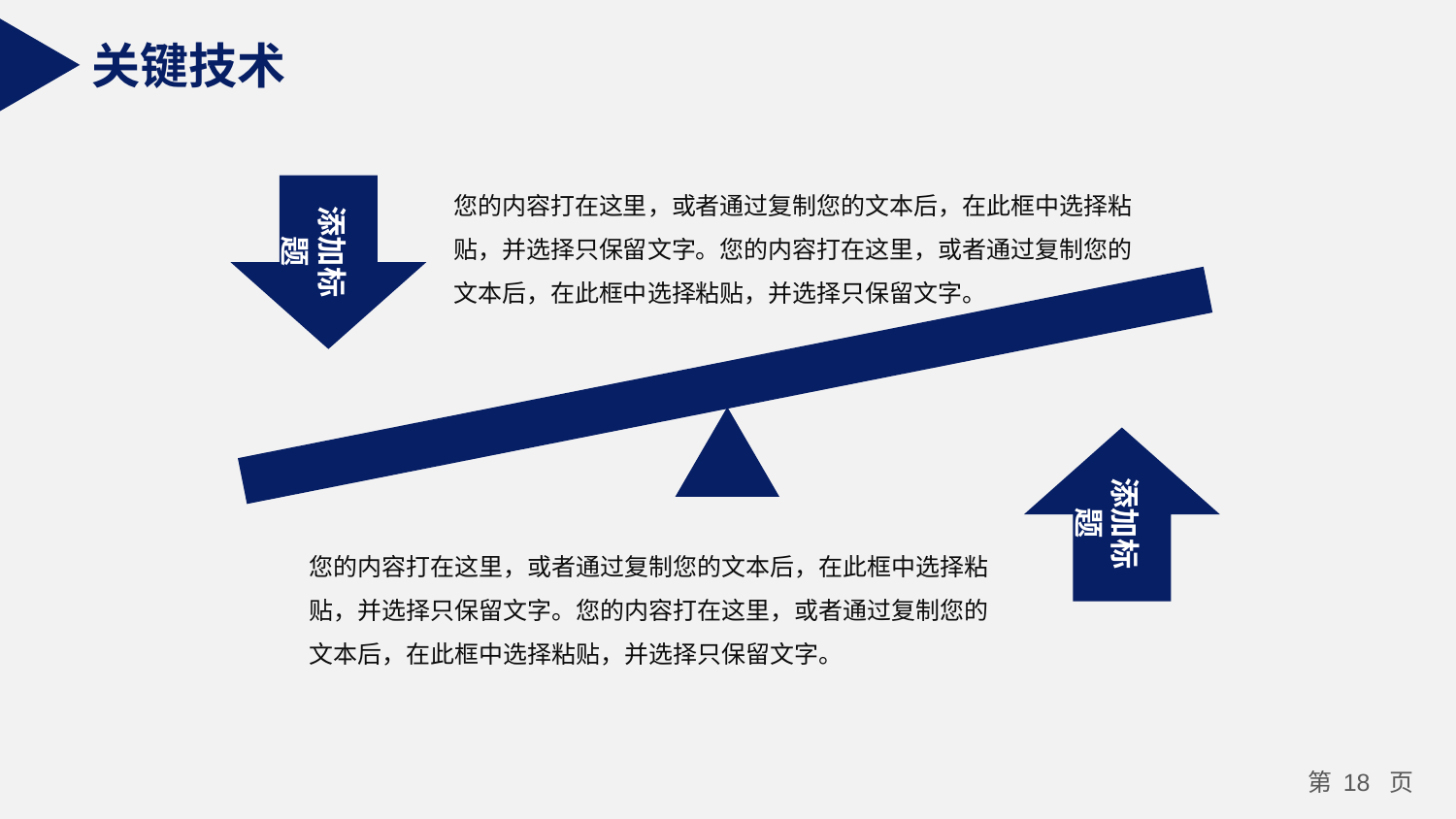

关键技术
您的内容打在这里，或者通过复制您的文本后，在此框中选择粘贴，并选择只保留文字。您的内容打在这里，或者通过复制您的文本后，在此框中选择粘贴，并选择只保留文字。

添加标题

添加标题
您的内容打在这里，或者通过复制您的文本后，在此框中选择粘贴，并选择只保留文字。您的内容打在这里，或者通过复制您的文本后，在此框中选择粘贴，并选择只保留文字。